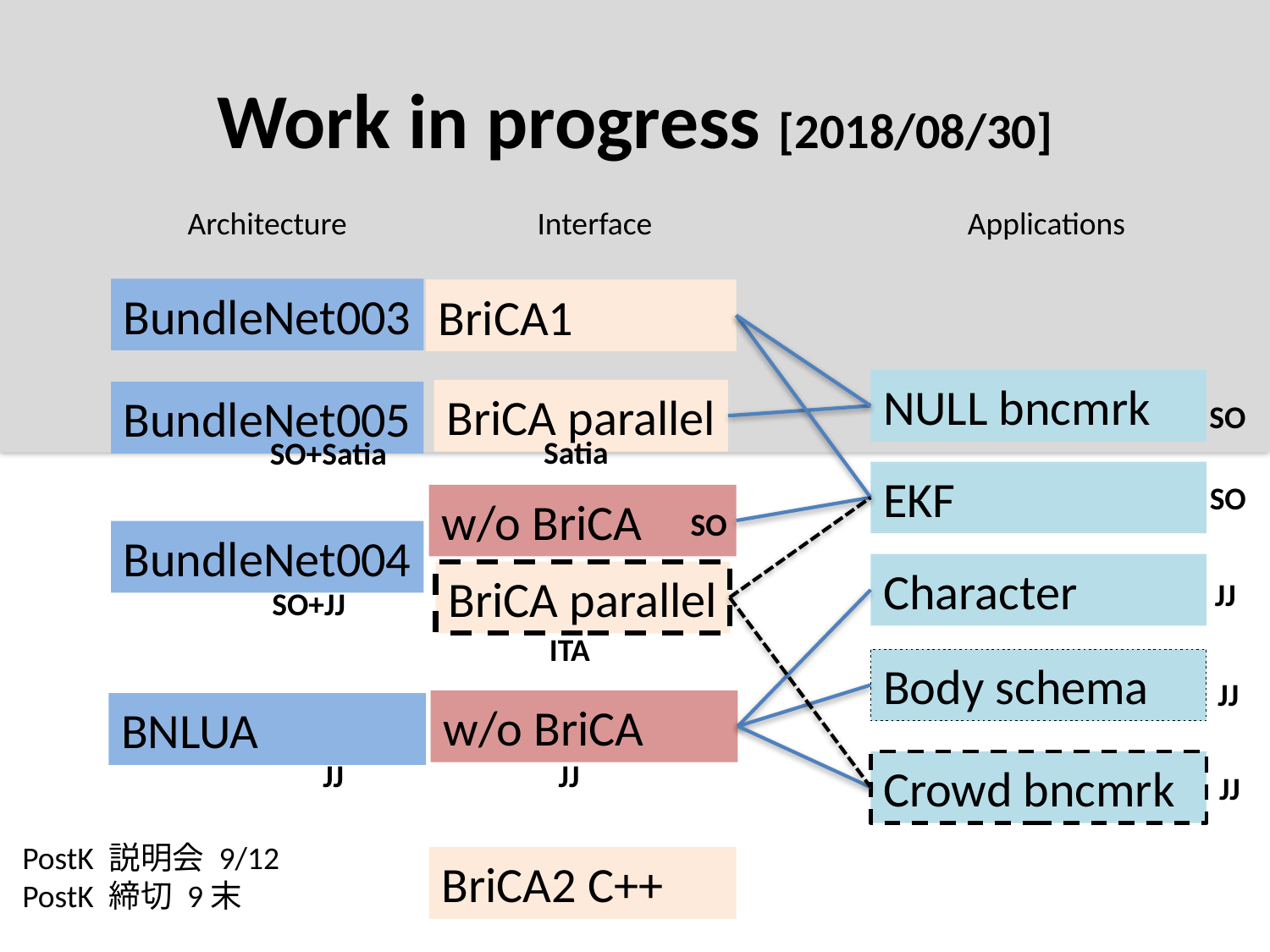

# Work in progress [2018/08/30]
Architecture
Interface
Applications
BundleNet003
BriCA1
NULL bncmrk
BriCA parallel
BundleNet005
SO
Satia
SO+Satia
EKF
SO
w/o BriCA
SO
BundleNet004
Character
BriCA parallel
JJ
SO+JJ
ITA
Body schema
JJ
w/o BriCA
BNLUA
JJ
JJ
Crowd bncmrk
JJ
PostK 説明会 9/12
PostK 締切 9末
BriCA2 C++